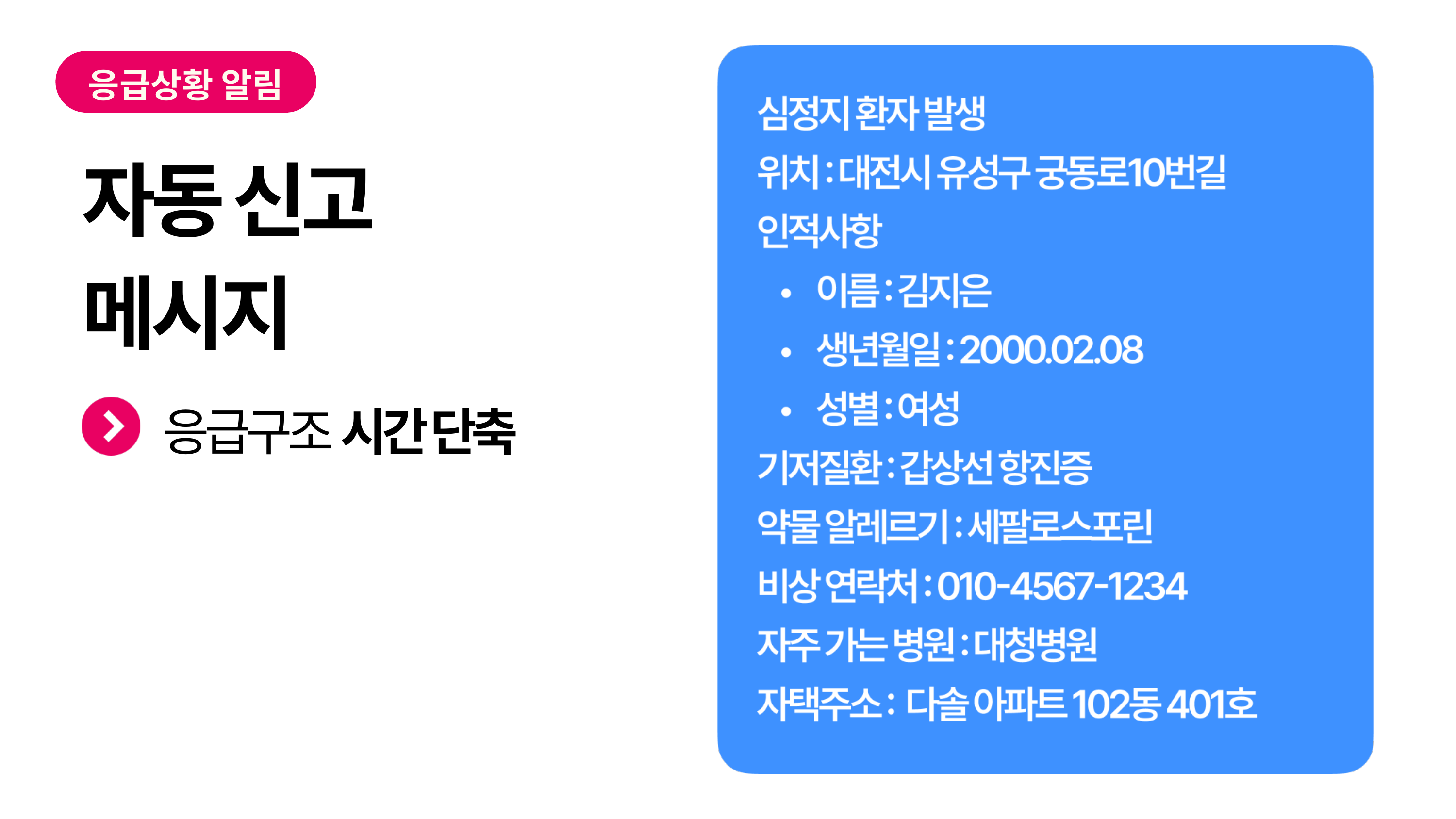

응급상황 알림
자동 신고
메시지
응급구조 시간 단축